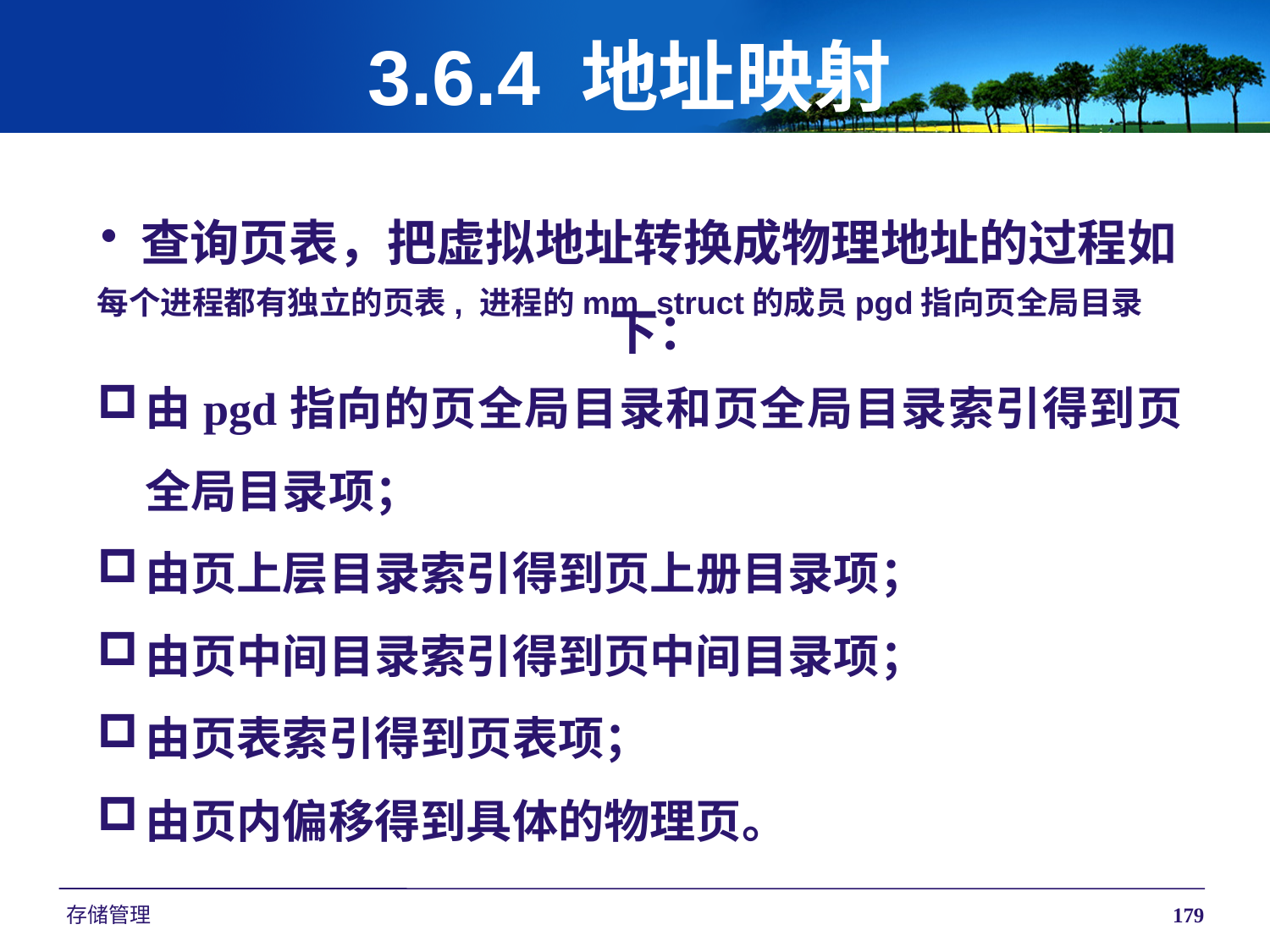

# 3.6.4 地址映射
查询页表，把虚拟地址转换成物理地址的过程如下：
每个进程都有独立的页表, 进程的mm_struct的成员pgd指向页全局目录
由pgd指向的页全局目录和页全局目录索引得到页全局目录项；
由页上层目录索引得到页上册目录项；
由页中间目录索引得到页中间目录项；
由页表索引得到页表项；
由页内偏移得到具体的物理页。
存储管理
179